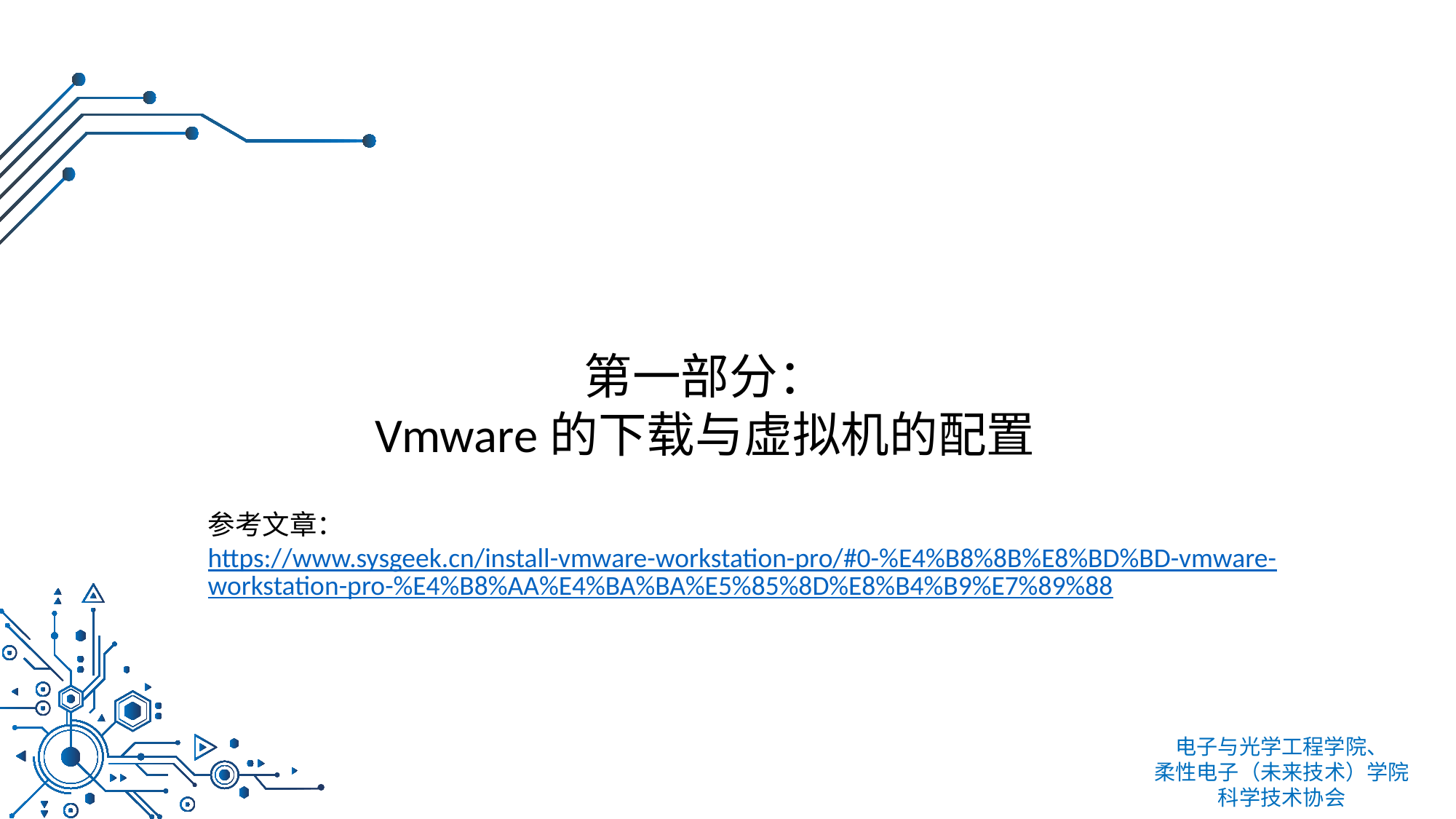

第一部分：
Vmware的下载与虚拟机的配置
参考文章：
https://www.sysgeek.cn/install-vmware-workstation-pro/#0-%E4%B8%8B%E8%BD%BD-vmware-workstation-pro-%E4%B8%AA%E4%BA%BA%E5%85%8D%E8%B4%B9%E7%89%88

电子与光学工程学院、
柔性电子（未来技术）学院
科学技术协会